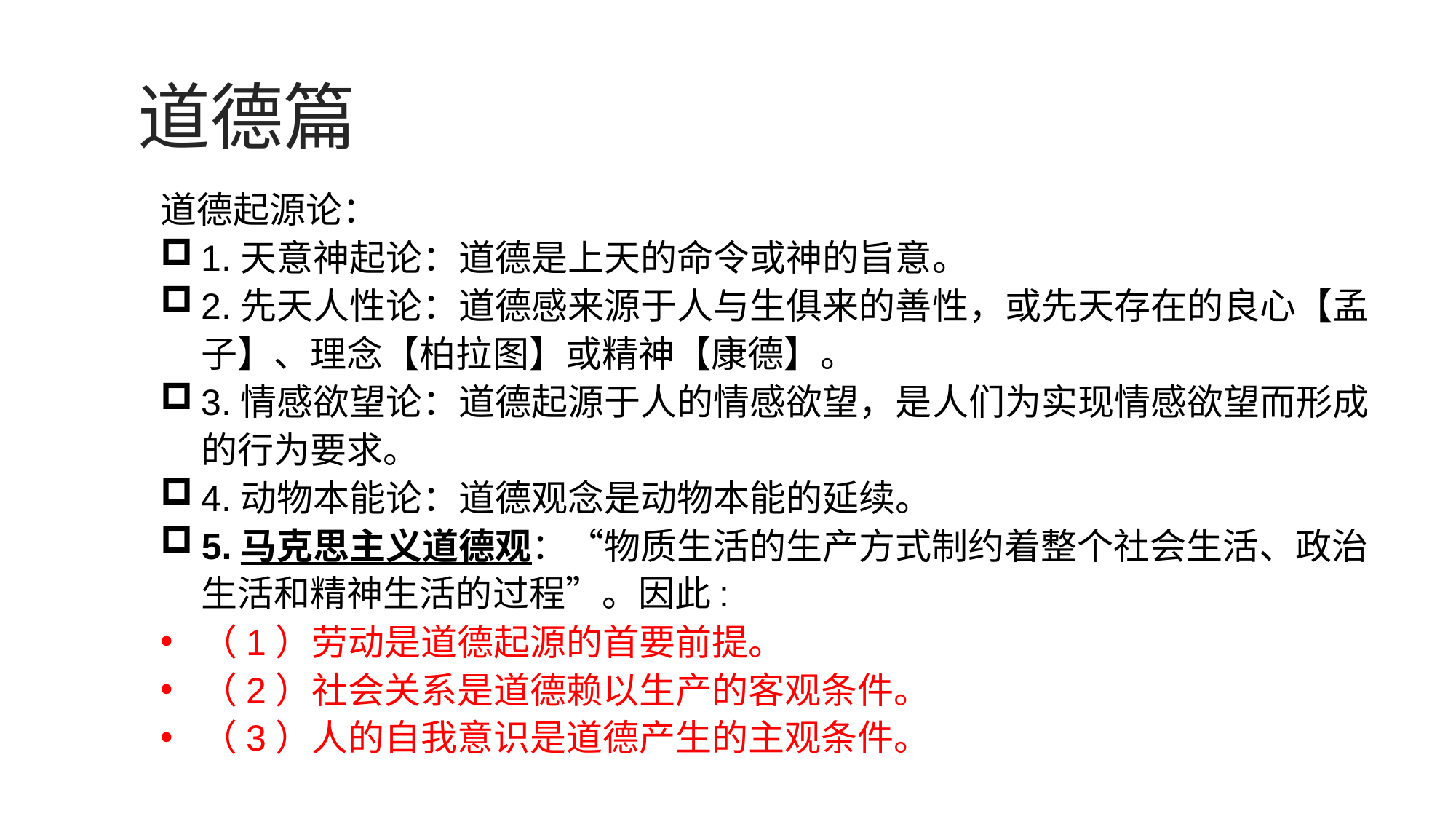

道德篇
道德起源论：
1.天意神起论：道德是上天的命令或神的旨意。
2.先天人性论：道德感来源于人与生俱来的善性，或先天存在的良心【孟子】、理念【柏拉图】或精神【康德】。
3.情感欲望论：道德起源于人的情感欲望，是人们为实现情感欲望而形成的行为要求。
4.动物本能论：道德观念是动物本能的延续。
5.马克思主义道德观：“物质生活的生产方式制约着整个社会生活、政治生活和精神生活的过程”。因此:
（1）劳动是道德起源的首要前提。
（2）社会关系是道德赖以生产的客观条件。
（3）人的自我意识是道德产生的主观条件。